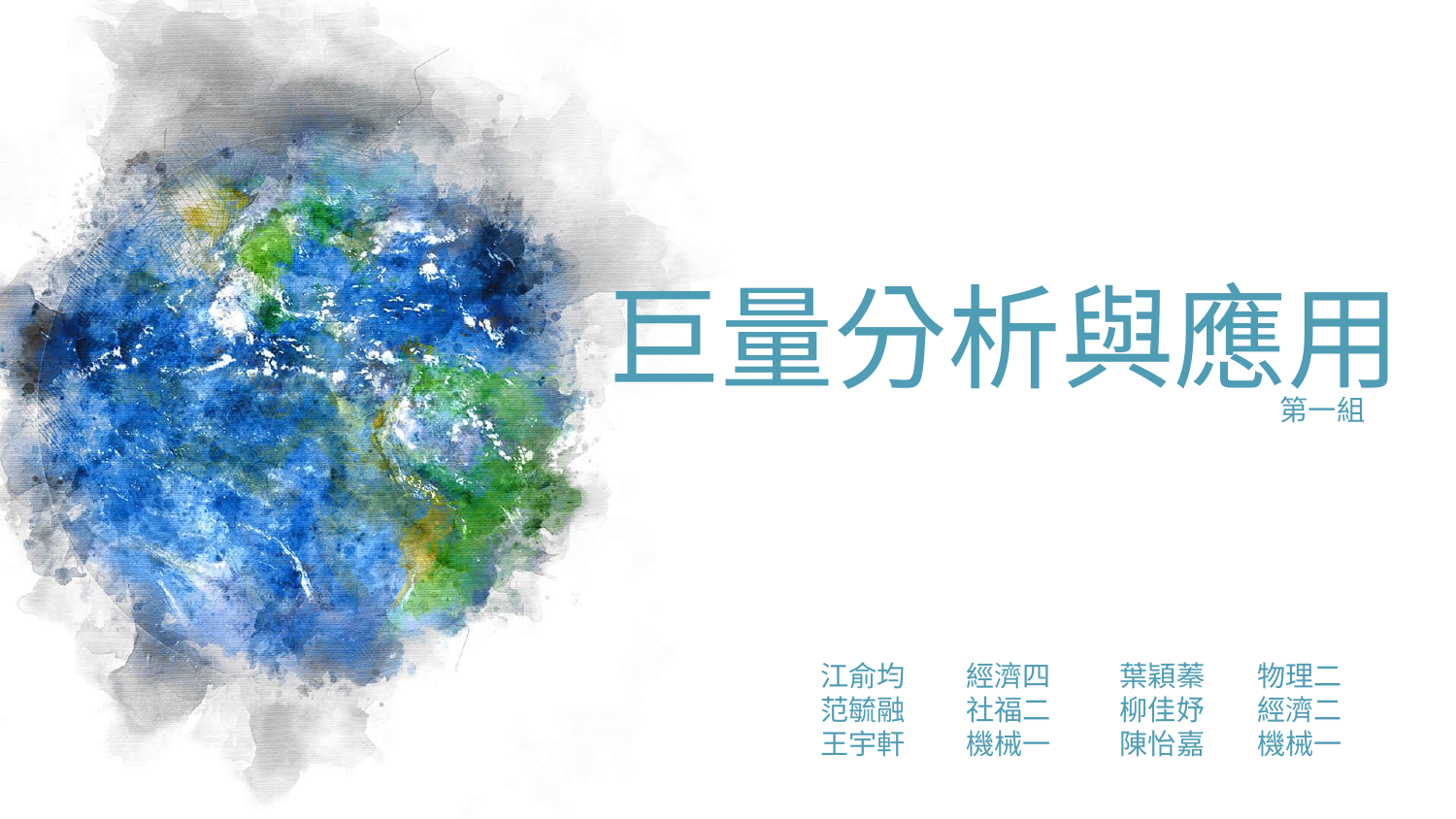

# 巨量分析與應用
第一組
江俞均	經濟四	 葉穎蓁	物理二   范毓融	社福二	 柳佳妤	經濟二   王宇軒	機械一	 陳怡嘉	機械一